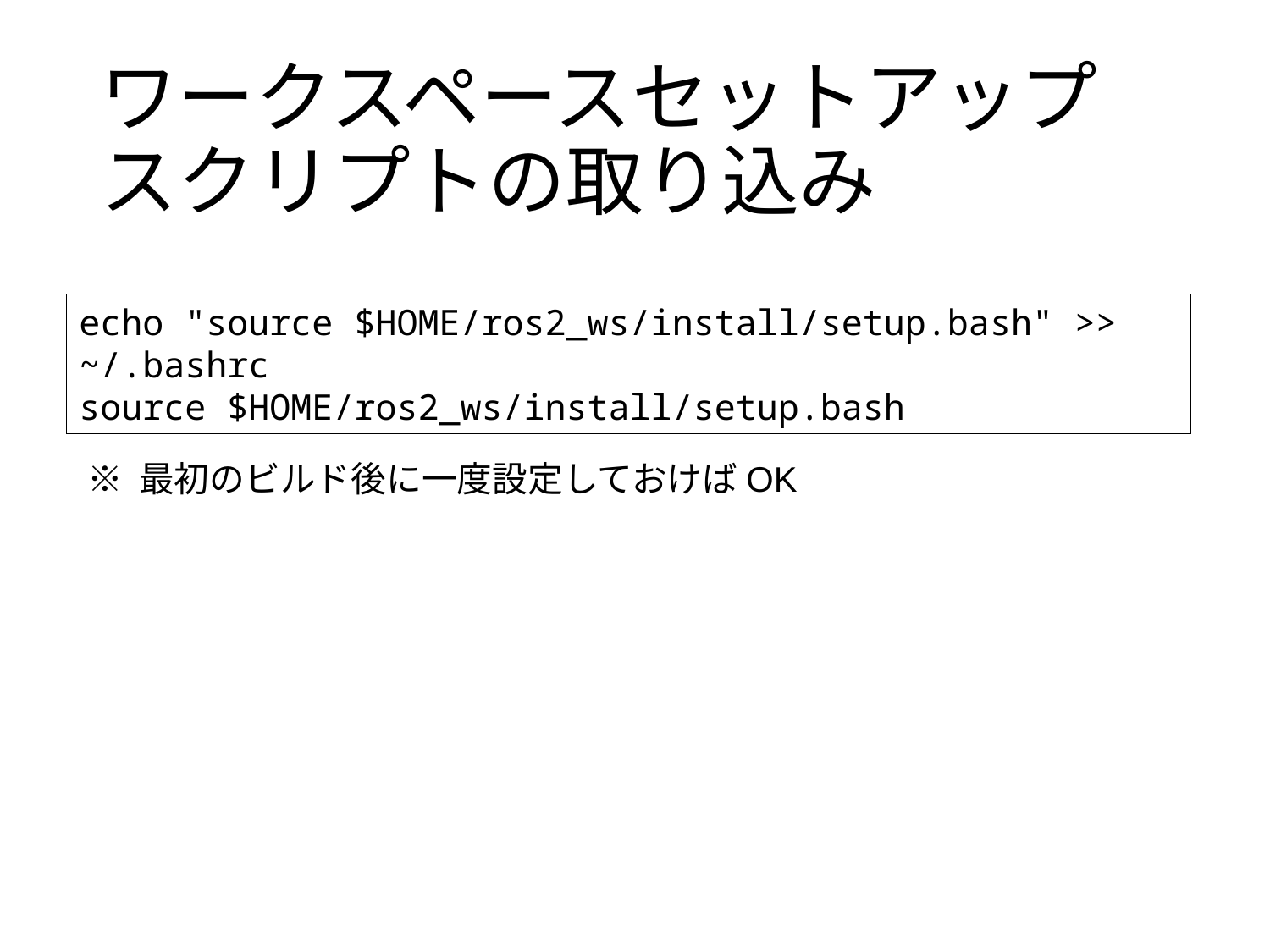

# ワークスペースセットアップスクリプトの取り込み
echo "source $HOME/ros2_ws/install/setup.bash" >> ~/.bashrc
source $HOME/ros2_ws/install/setup.bash
※ 最初のビルド後に一度設定しておけばOK